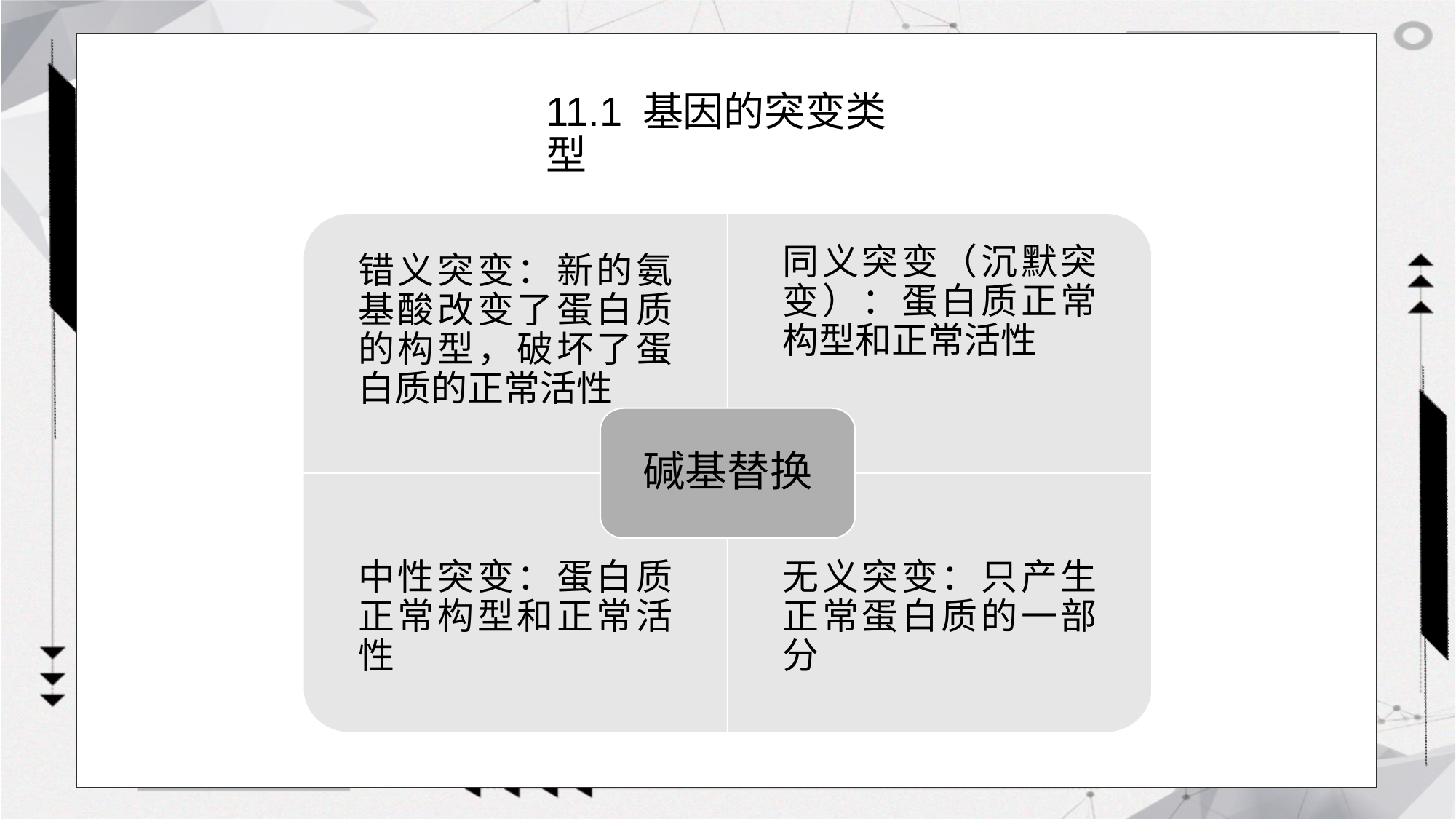

# 11.1 基因的突变类型

错义突变：新的氨基酸改变了蛋白质的构型，破坏了蛋白质的正常活性
同义突变（沉默突变）：蛋白质正常构型和正常活性
碱基替换
中性突变：蛋白质正常构型和正常活性

无义突变：只产生正常蛋白质的一部分